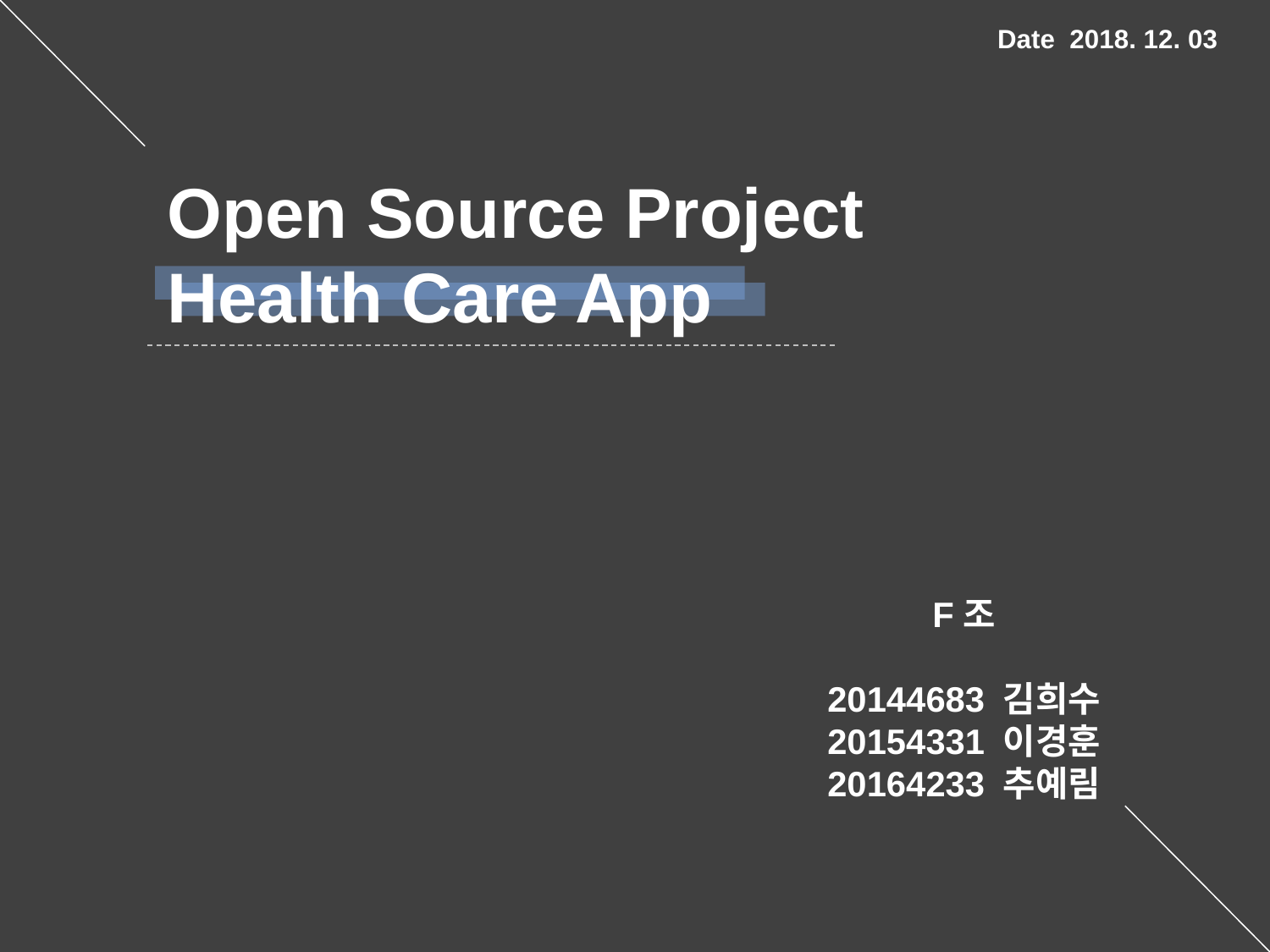

Date  2018. 12. 03
Open Source Project
Health Care App

F조

20144683 김희수
20154331 이경훈
20164233 추예림